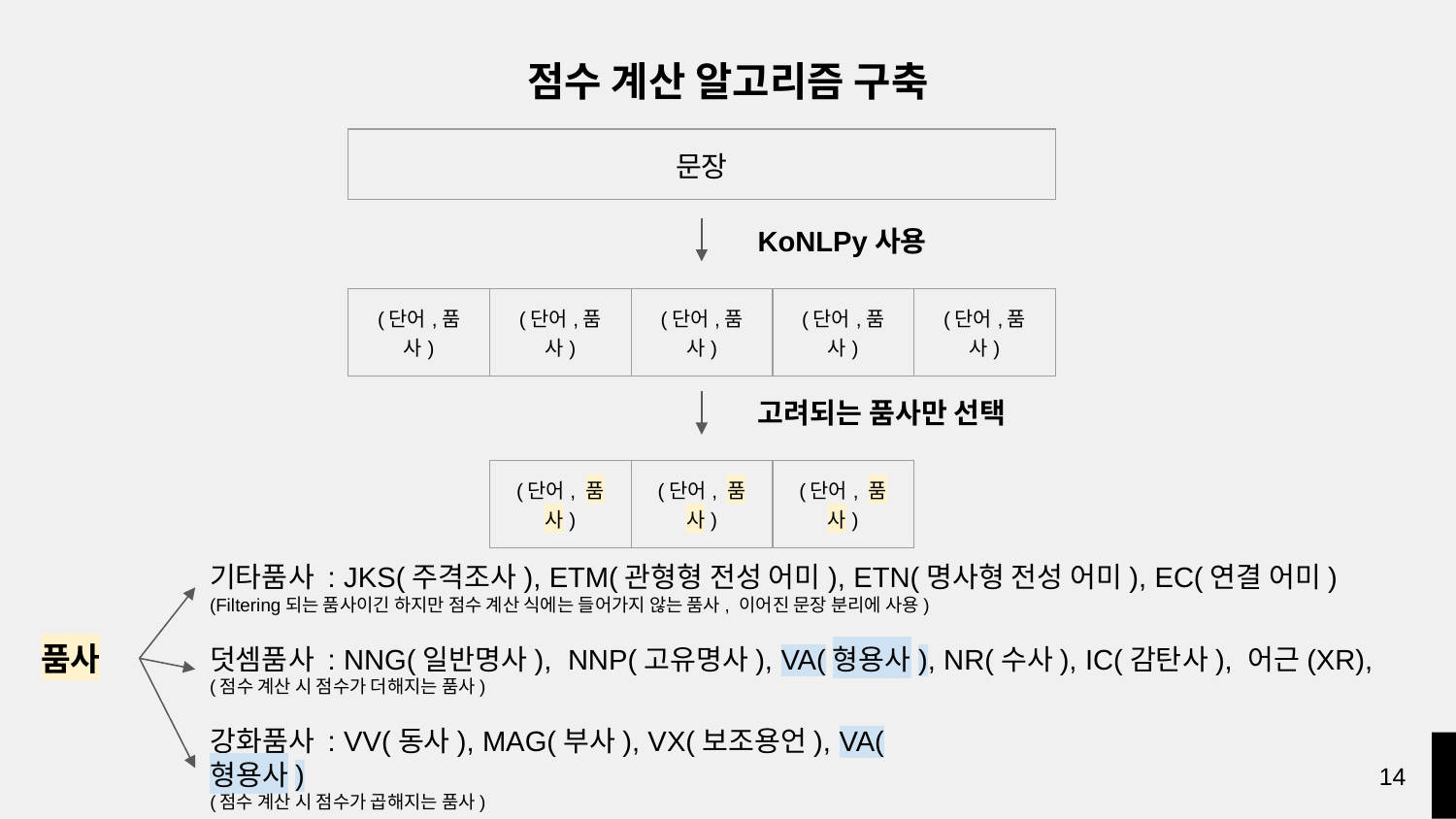

점수 계산 알고리즘 구축
| 문장 |
| --- |
KoNLPy사용
| (단어,품사) | (단어,품사) | (단어,품사) | (단어,품사) | (단어,품사) |
| --- | --- | --- | --- | --- |
고려되는 품사만 선택
| (단어, 품사) | (단어, 품사) | (단어, 품사) |
| --- | --- | --- |
기타품사 : JKS(주격조사), ETM(관형형 전성 어미), ETN(명사형 전성 어미), EC(연결 어미)
(Filtering되는 품사이긴 하지만 점수 계산 식에는 들어가지 않는 품사, 이어진 문장 분리에 사용)
품사
덧셈품사 : NNG(일반명사),  NNP(고유명사), VA(형용사), NR(수사), IC(감탄사), 어근(XR),
(점수 계산 시 점수가 더해지는 품사)
강화품사 : VV(동사), MAG(부사), VX(보조용언), VA(형용사)
(점수 계산 시 점수가 곱해지는 품사)
14